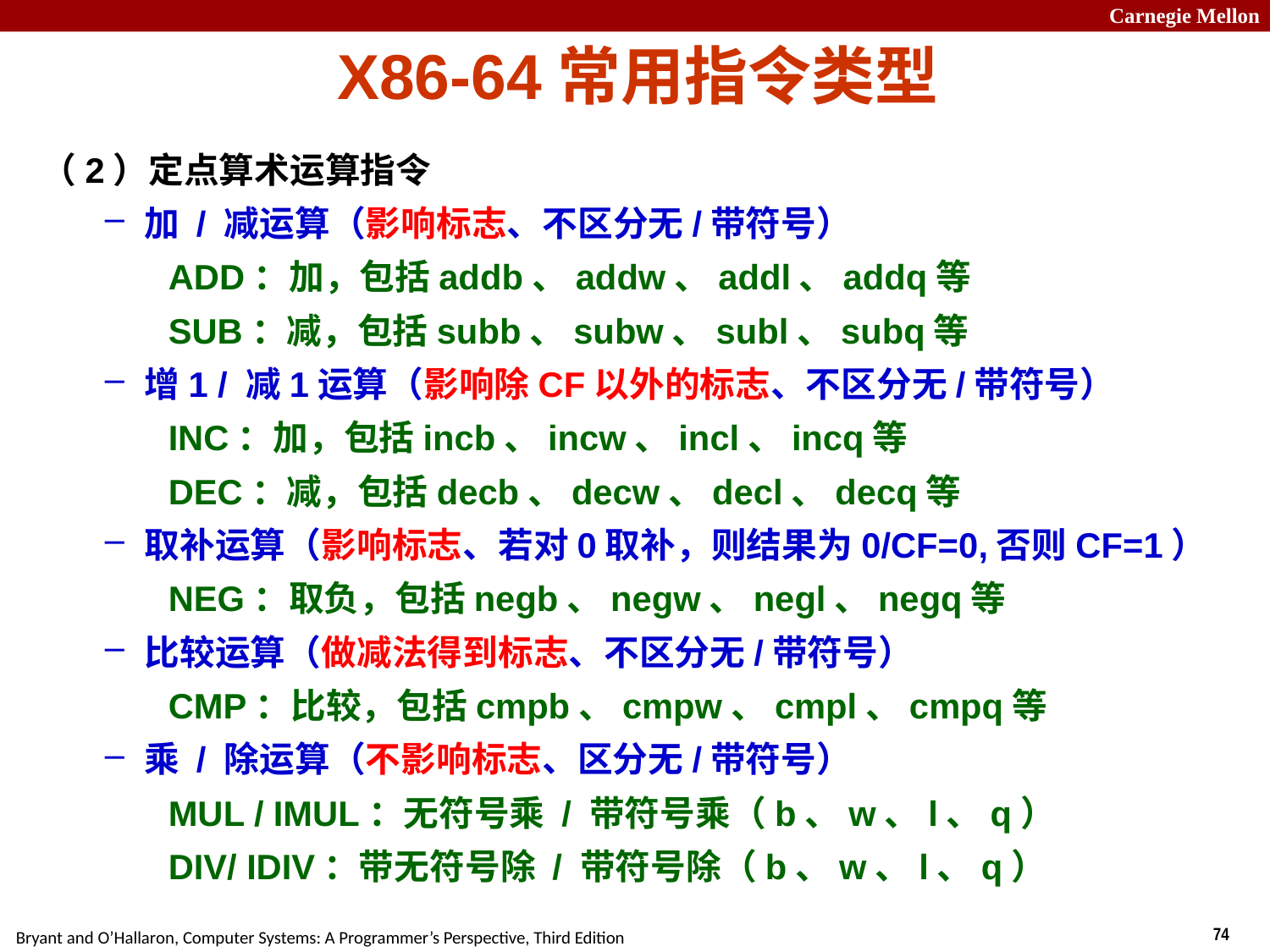

X86-64常用指令类型
（2）定点算术运算指令
加 / 减运算（影响标志、不区分无/带符号）
ADD：加，包括addb、addw、addl、addq等
SUB：减，包括subb、subw、subl、subq等
增1 / 减1运算（影响除CF以外的标志、不区分无/带符号）
INC：加，包括incb、incw、incl、incq等
DEC：减，包括decb、decw、decl、decq等
取补运算（影响标志、若对0取补，则结果为0/CF=0,否则CF=1）
NEG：取负，包括negb、negw、negl、negq等
比较运算（做减法得到标志、不区分无/带符号）
CMP：比较，包括cmpb、cmpw、cmpl、cmpq等
乘 / 除运算（不影响标志、区分无/带符号）
MUL / IMUL：无符号乘 / 带符号乘（b、w、l、q）
DIV/ IDIV：带无符号除 / 带符号除（b、w、l、q）